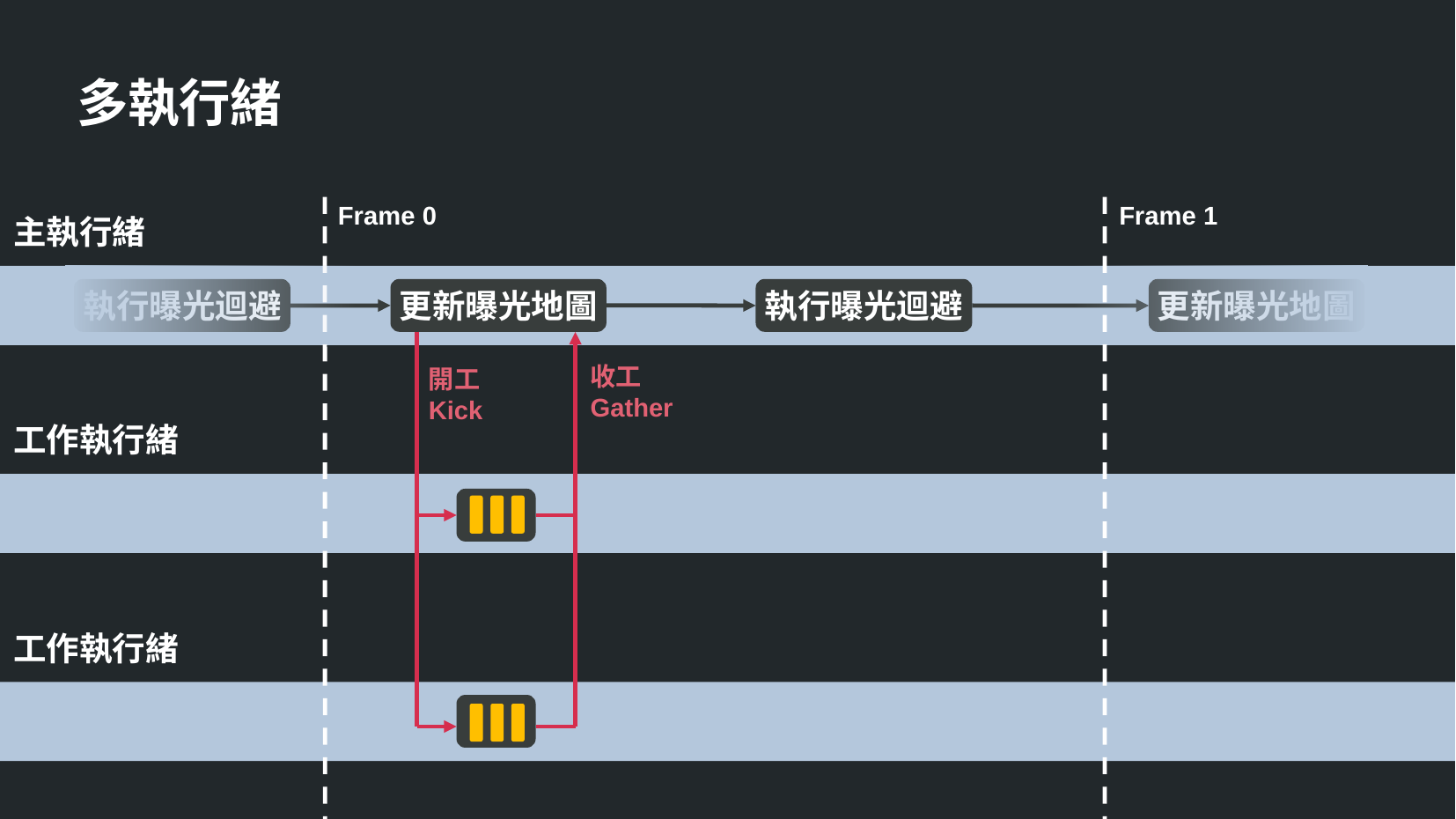

多執行緒
Frame 0
Frame 1

主執行緒

更新曝光地圖
執行曝光迴避
執行曝光迴避
更新曝光地圖

收工
Gather
開工
Kick
工作執行緒

工作執行緒